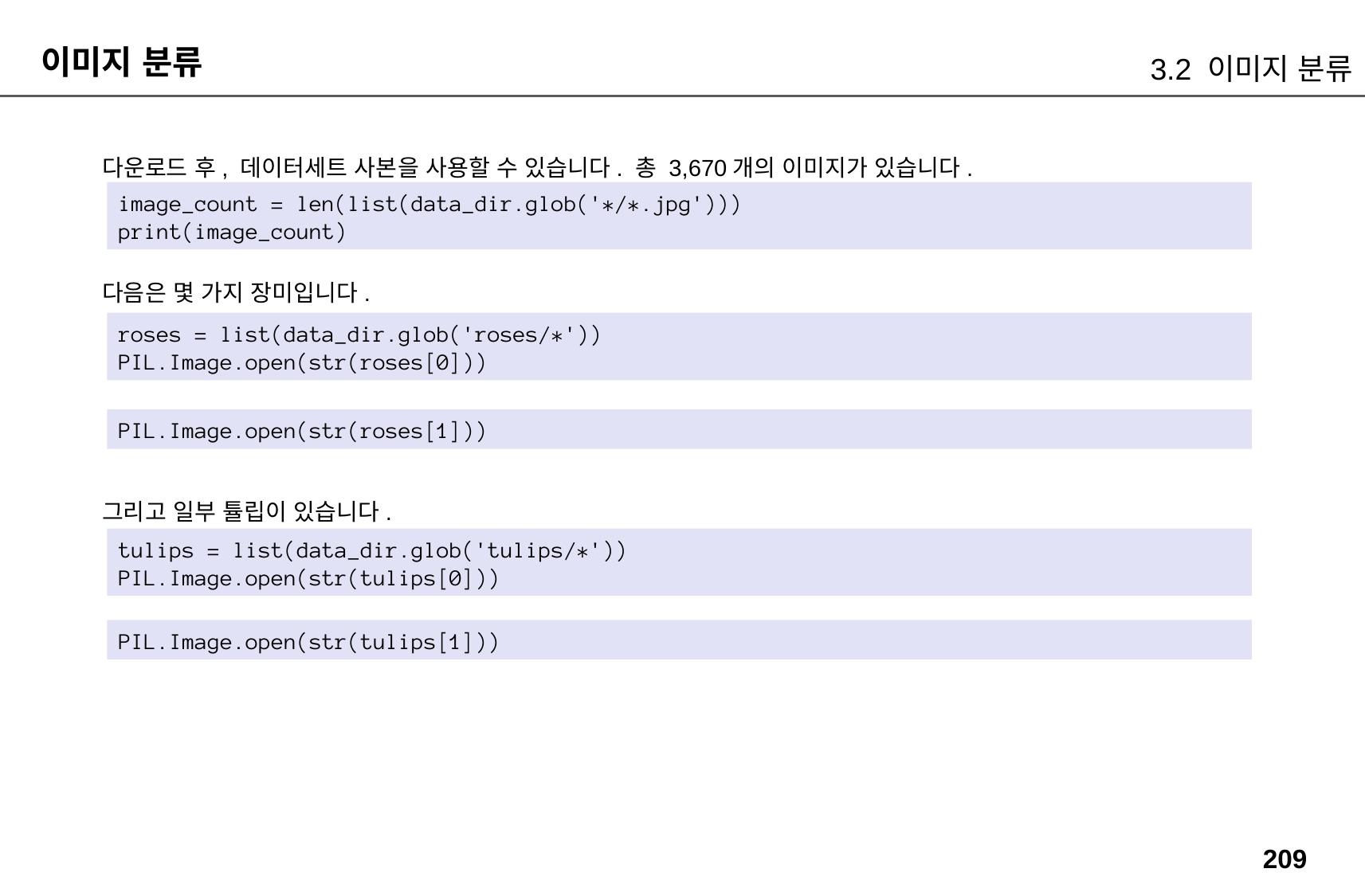

이미지 분류
3.2 이미지 분류
다운로드 후, 데이터세트 사본을 사용할 수 있습니다. 총 3,670개의 이미지가 있습니다.
image_count = len(list(data_dir.glob('*/*.jpg')))
print(image_count)
다음은 몇 가지 장미입니다.
roses = list(data_dir.glob('roses/*'))
PIL.Image.open(str(roses[0]))
PIL.Image.open(str(roses[1]))
그리고 일부 튤립이 있습니다.
tulips = list(data_dir.glob('tulips/*'))
PIL.Image.open(str(tulips[0]))
PIL.Image.open(str(tulips[1]))